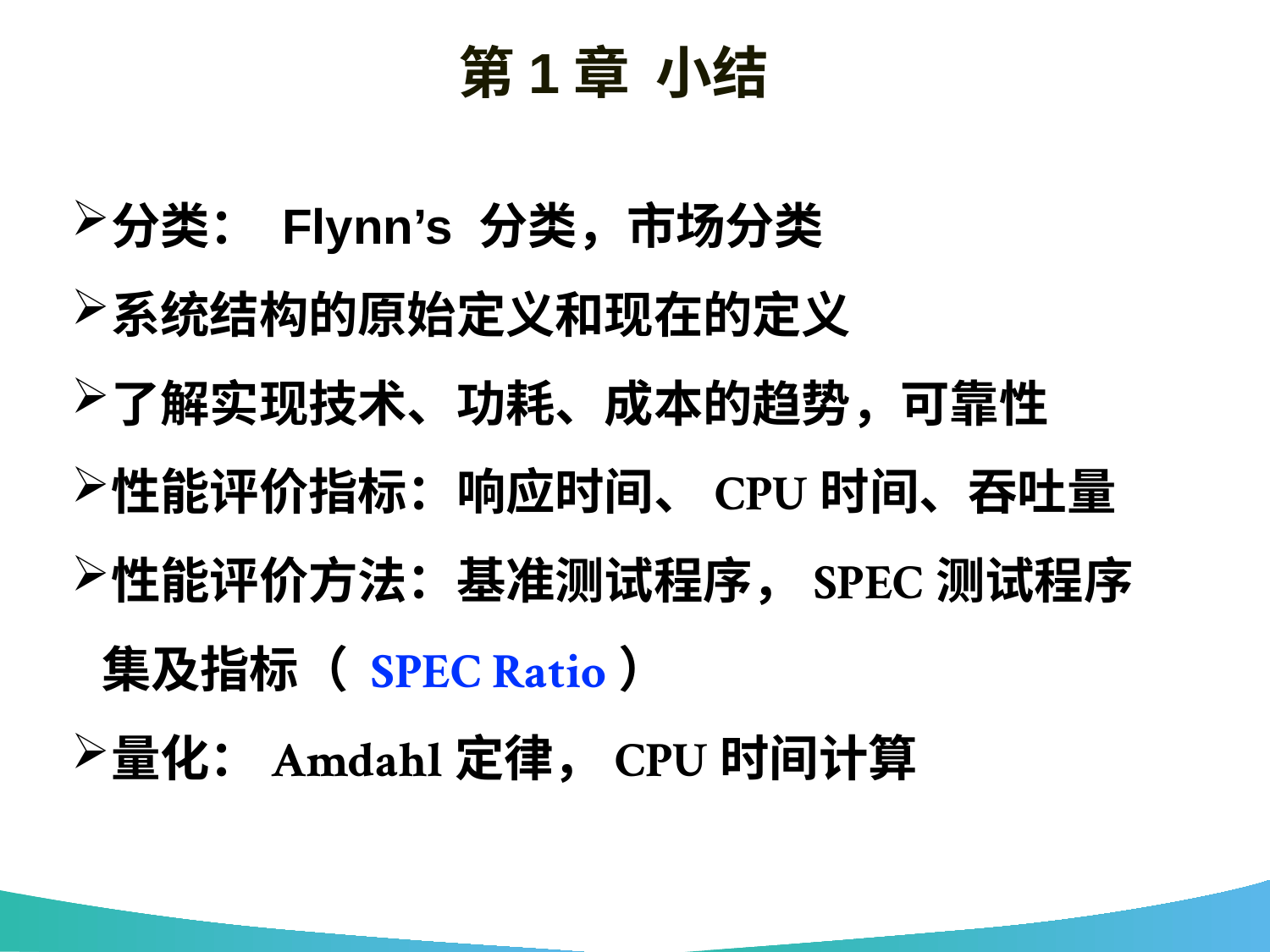

# 第1章  小结
分类： Flynn’s 分类，市场分类
系统结构的原始定义和现在的定义
了解实现技术、功耗、成本的趋势，可靠性
性能评价指标：响应时间、CPU时间、吞吐量
性能评价方法：基准测试程序，SPEC测试程序集及指标（ SPEC Ratio）
量化：Amdahl定律，CPU时间计算